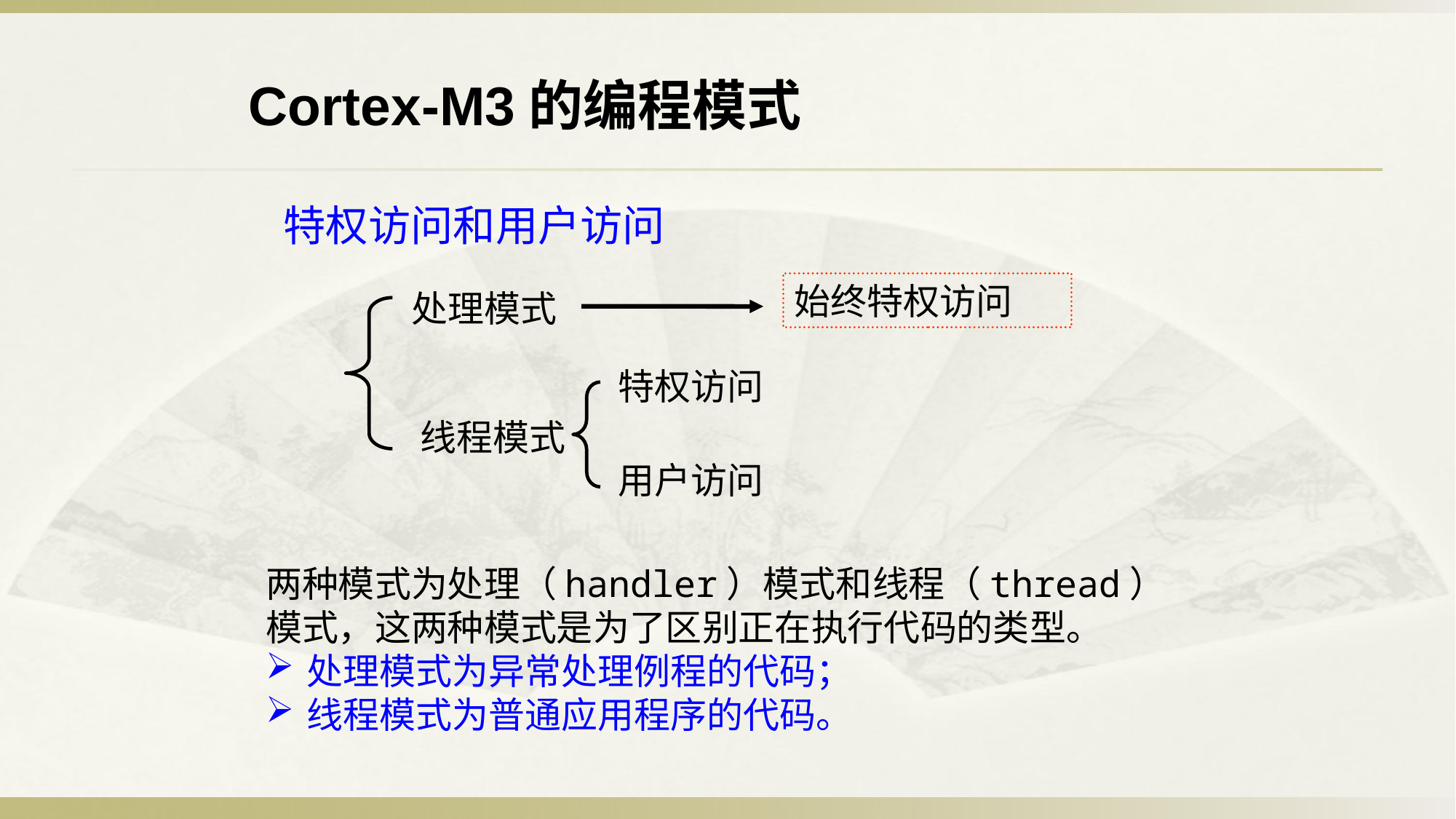

Cortex-M3的编程模式
特权访问和用户访问
始终特权访问
处理模式

特权访问

线程模式
用户访问
两种模式为处理（handler）模式和线程（thread）模式，这两种模式是为了区别正在执行代码的类型。
处理模式为异常处理例程的代码；
线程模式为普通应用程序的代码。